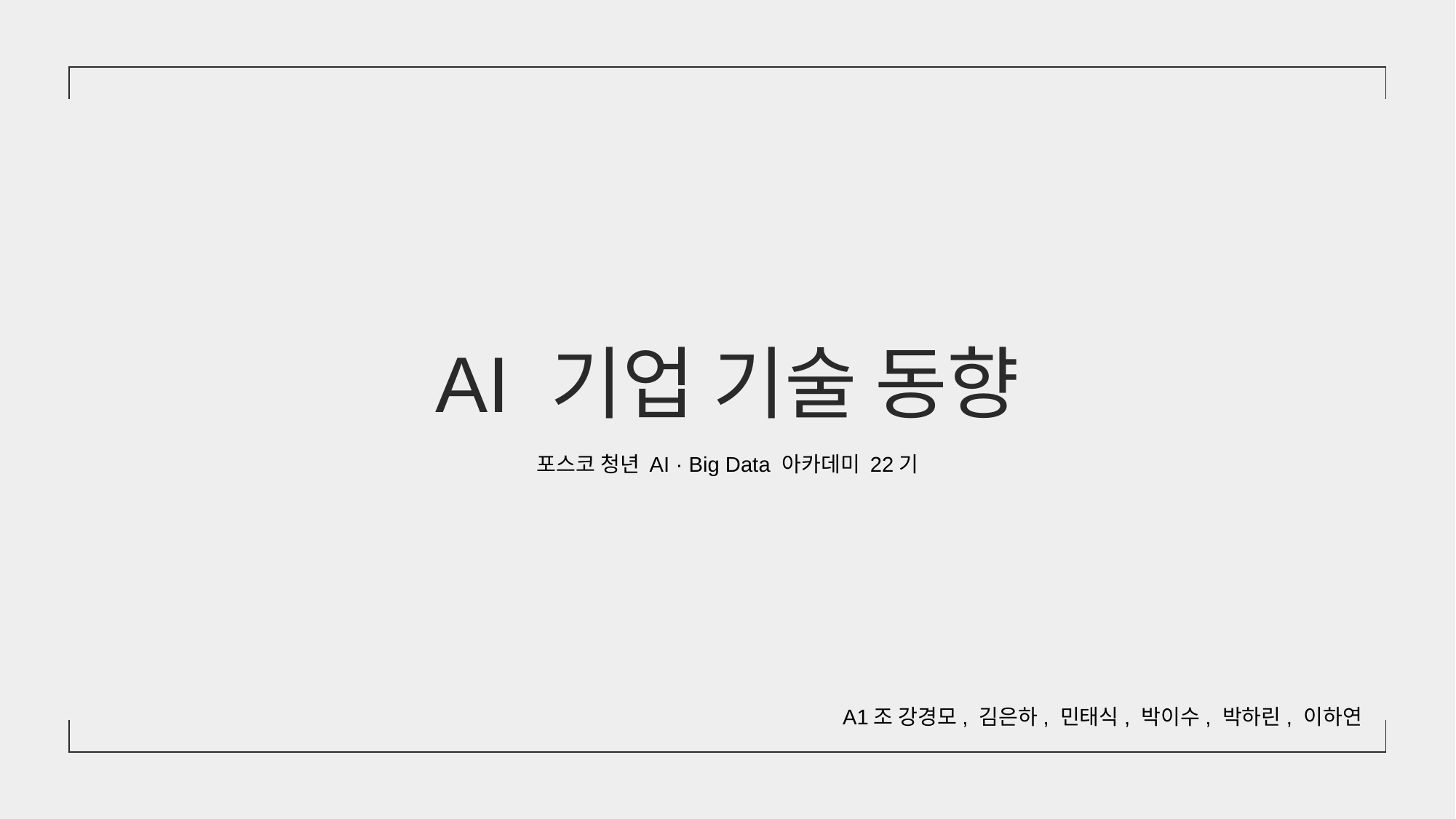

AI 기업 기술 동향
포스코 청년 AI · Big Data 아카데미 22기
A1조 강경모, 김은하, 민태식, 박이수, 박하린, 이하연